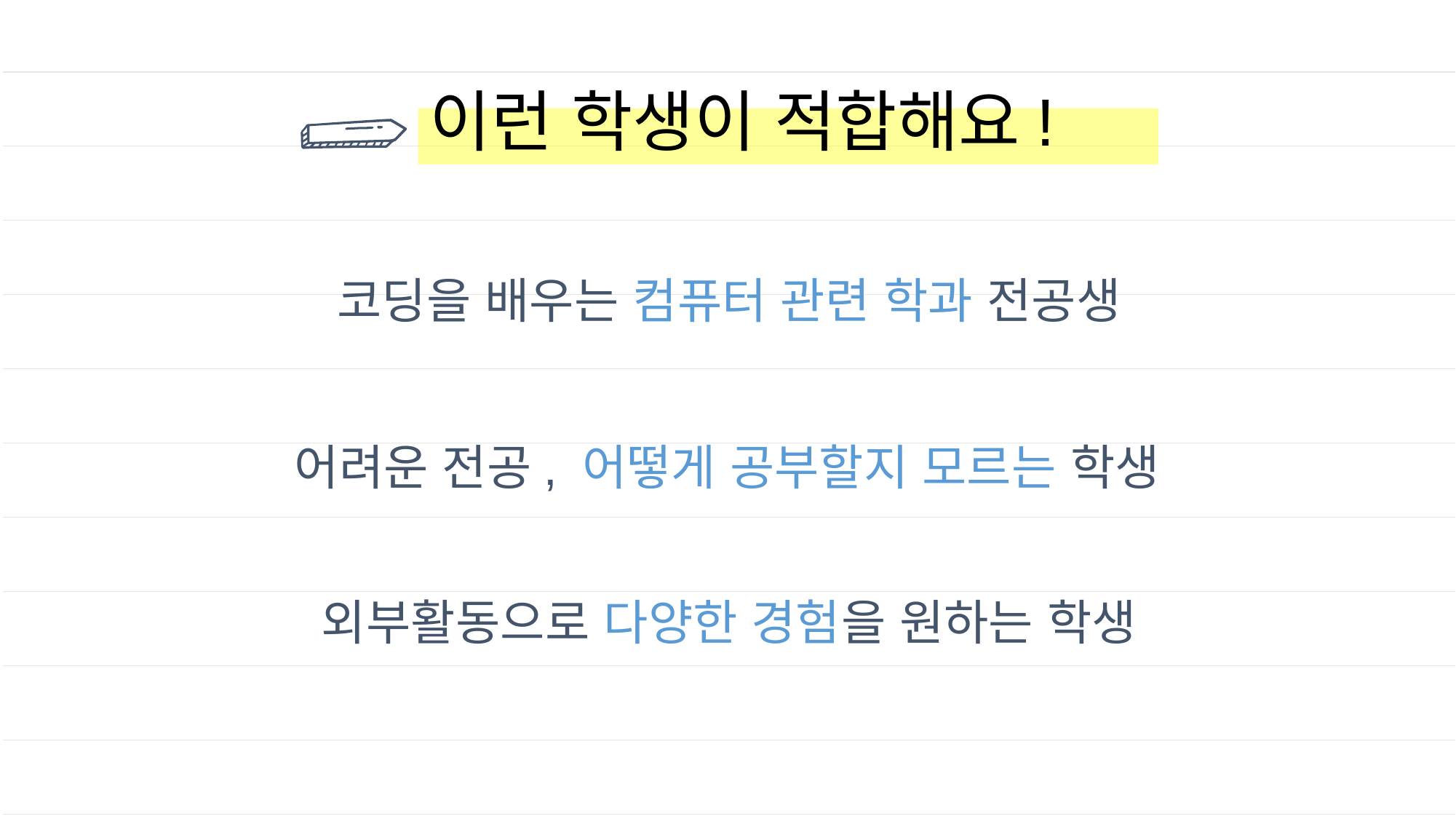

# 이런 학생이 적합해요!

코딩을 배우는 컴퓨터 관련 학과 전공생
어려운 전공, 어떻게 공부할지 모르는 학생
외부활동으로 다양한 경험을 원하는 학생